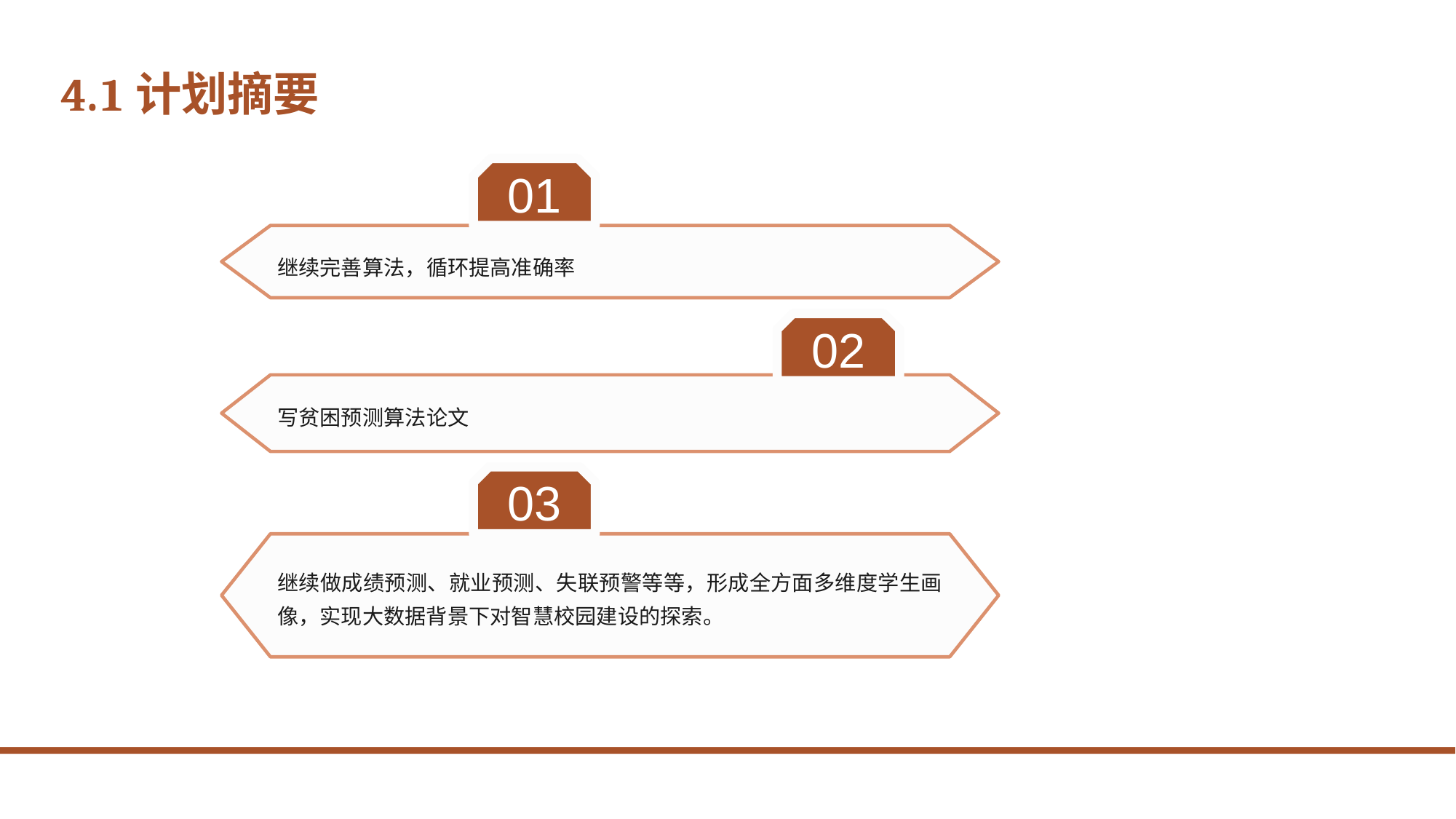

# 4.1计划摘要
01
继续完善算法，循环提高准确率
02
写贫困预测算法论文
03
继续做成绩预测、就业预测、失联预警等等，形成全方面多维度学生画像，实现大数据背景下对智慧校园建设的探索。